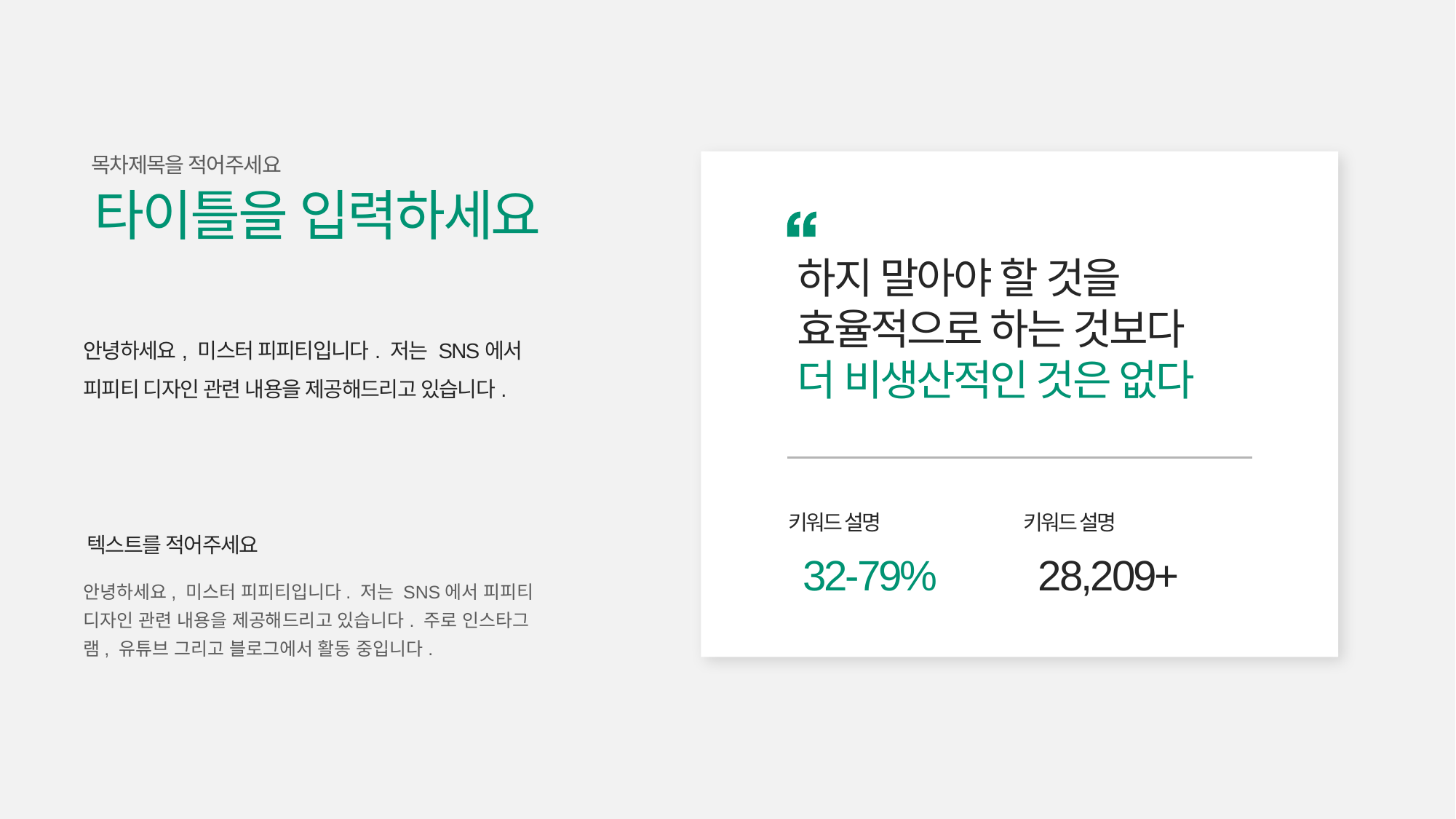

목차제목을 적어주세요

타이틀을 입력하세요

하지 말아야 할 것을
효율적으로 하는 것보다
더 비생산적인 것은 없다
안녕하세요, 미스터 피피티입니다. 저는 SNS에서 피피티 디자인 관련 내용을 제공해드리고 있습니다.
키워드 설명
키워드 설명
텍스트를 적어주세요
32-79%
28,209+
안녕하세요, 미스터 피피티입니다. 저는 SNS에서 피피티 디자인 관련 내용을 제공해드리고 있습니다. 주로 인스타그램, 유튜브 그리고 블로그에서 활동 중입니다.